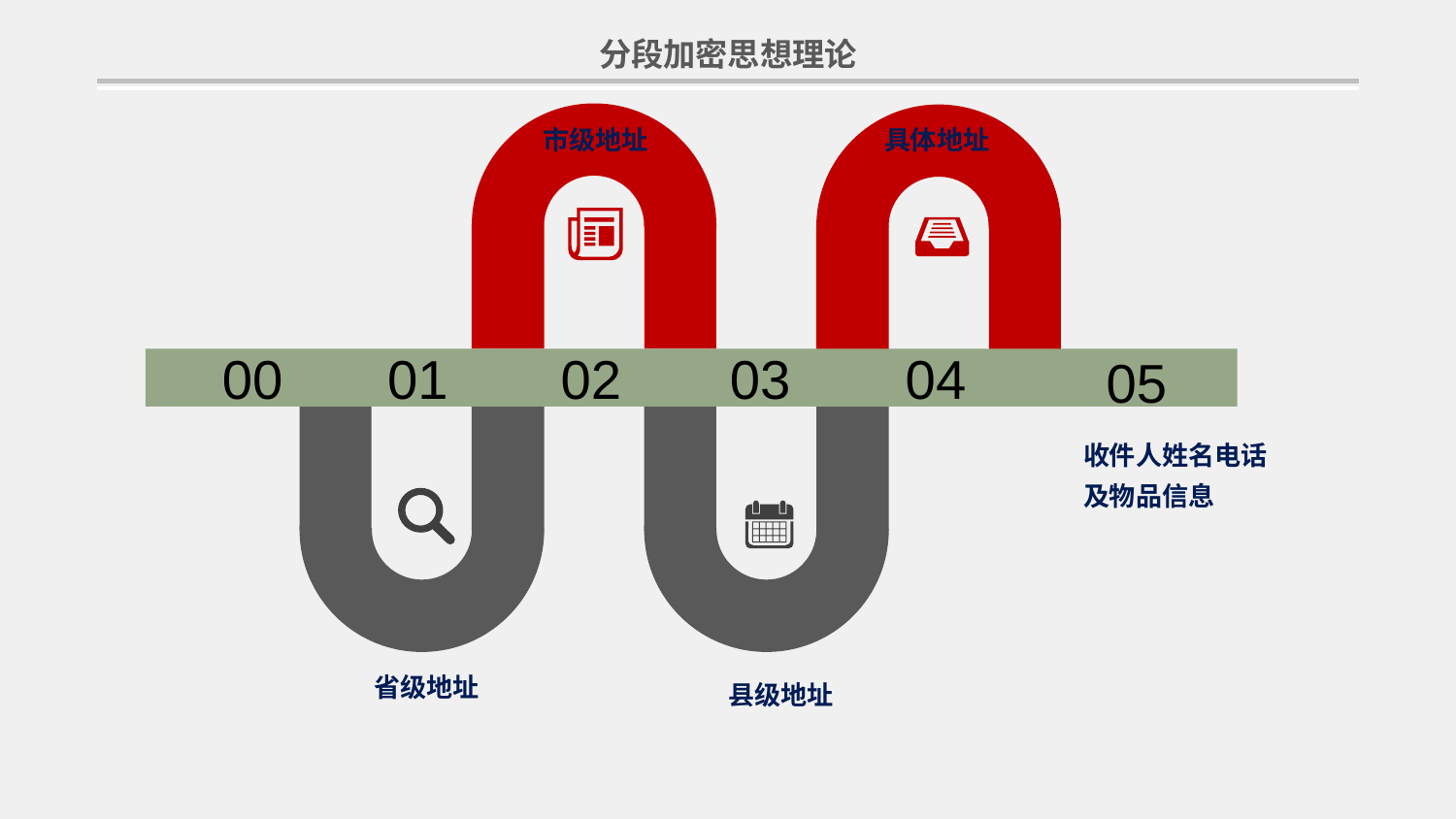

分段加密思想理论

市级地址
具体地址

00
01
02
03
04
05

收件人姓名电话
及物品信息

省级地址
县级地址